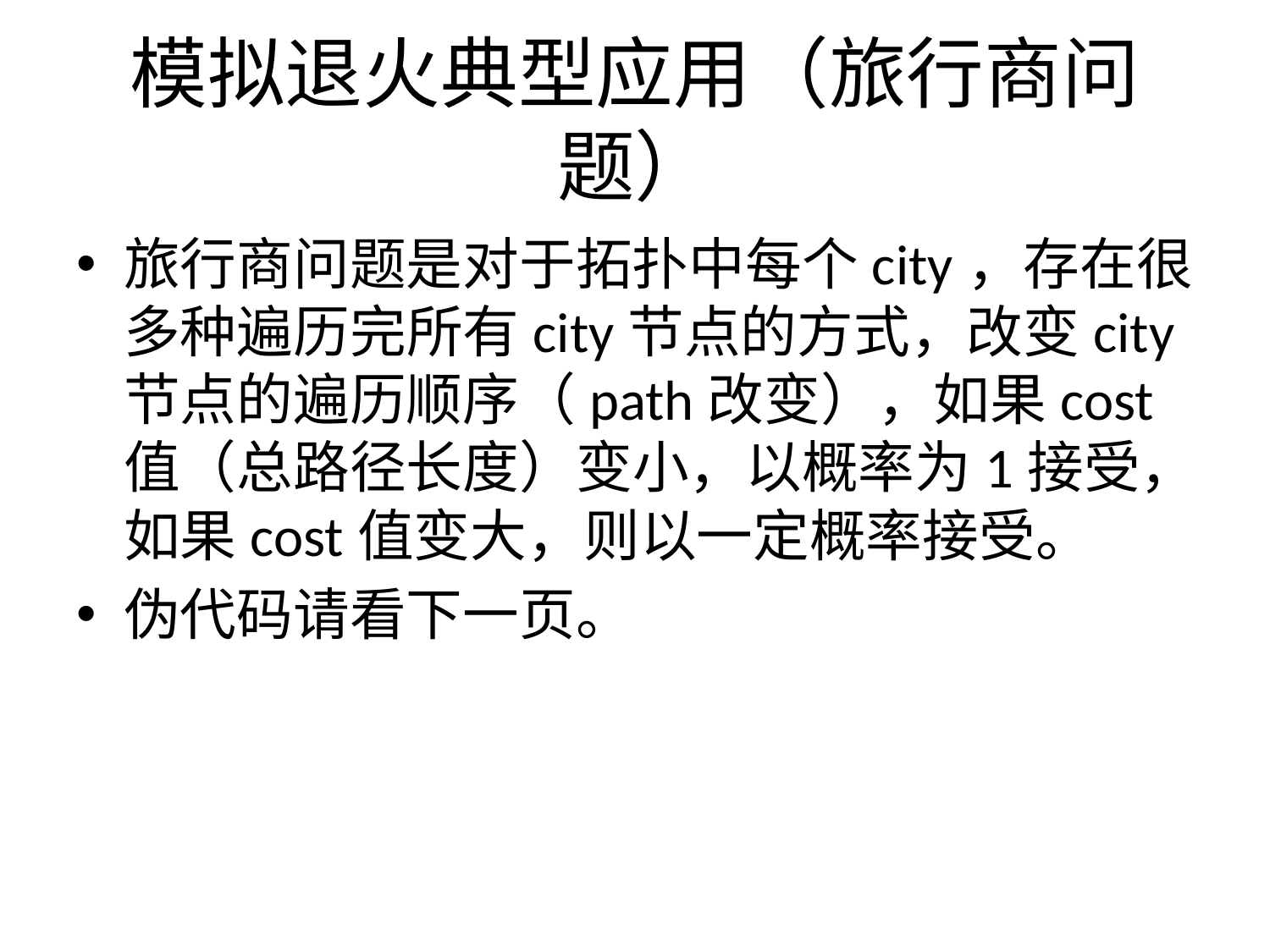

# 模拟退火典型应用（旅行商问题）
旅行商问题是对于拓扑中每个city，存在很多种遍历完所有city节点的方式，改变city节点的遍历顺序（path改变），如果cost值（总路径长度）变小，以概率为1接受，如果cost值变大，则以一定概率接受。
伪代码请看下一页。